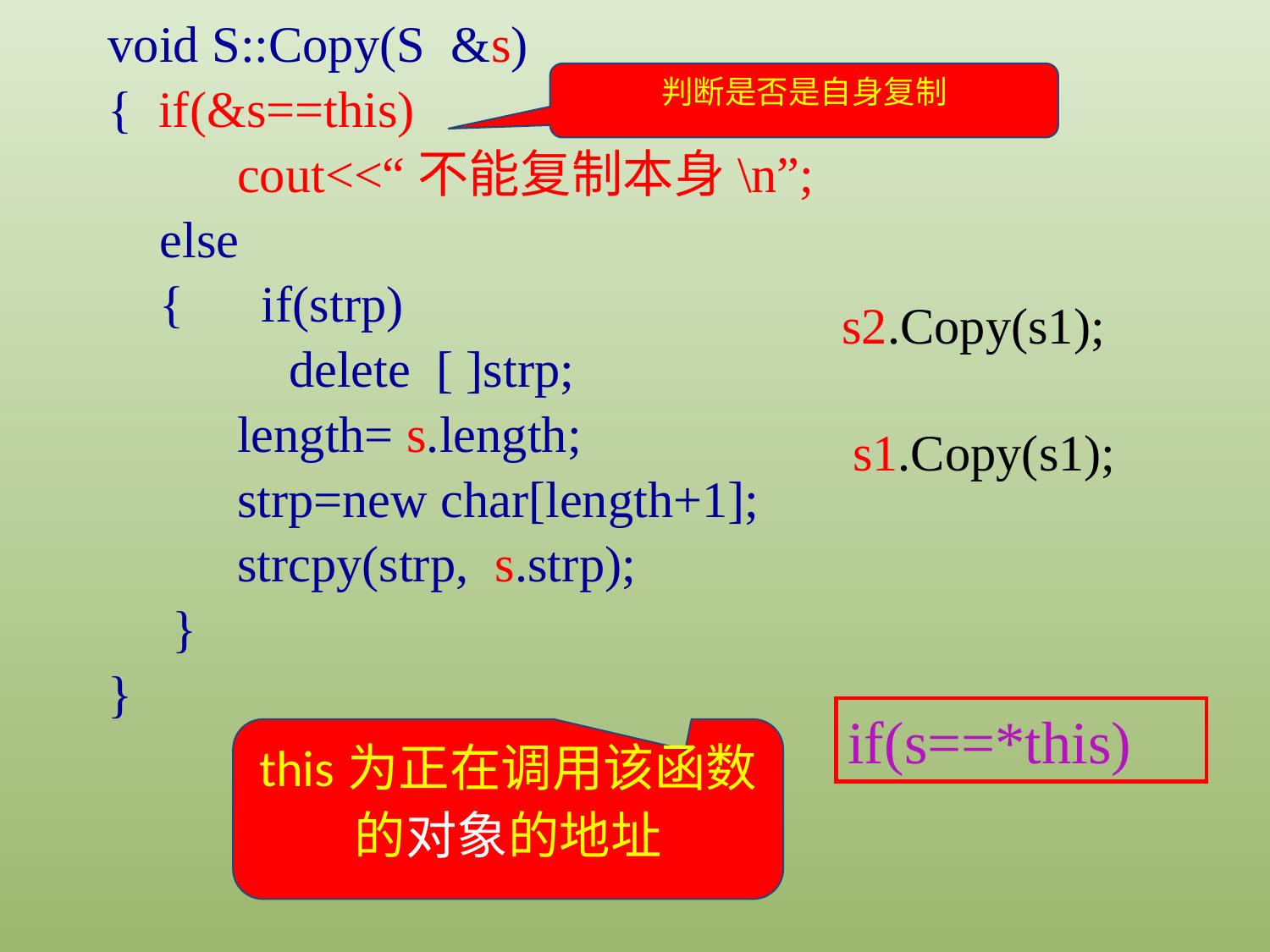

void S::Copy(S  &s)
{  if(&s==this)
          cout<<“不能复制本身\n”;
    else
    {      if(strp)
              delete  [ ]strp;
          length= s.length;
          strp=new char[length+1];
          strcpy(strp,  s.strp);
     }
}
判断是否是自身复制
s2.Copy(s1);
s1.Copy(s1);
if(s==*this)
this为正在调用该函数的对象的地址
652